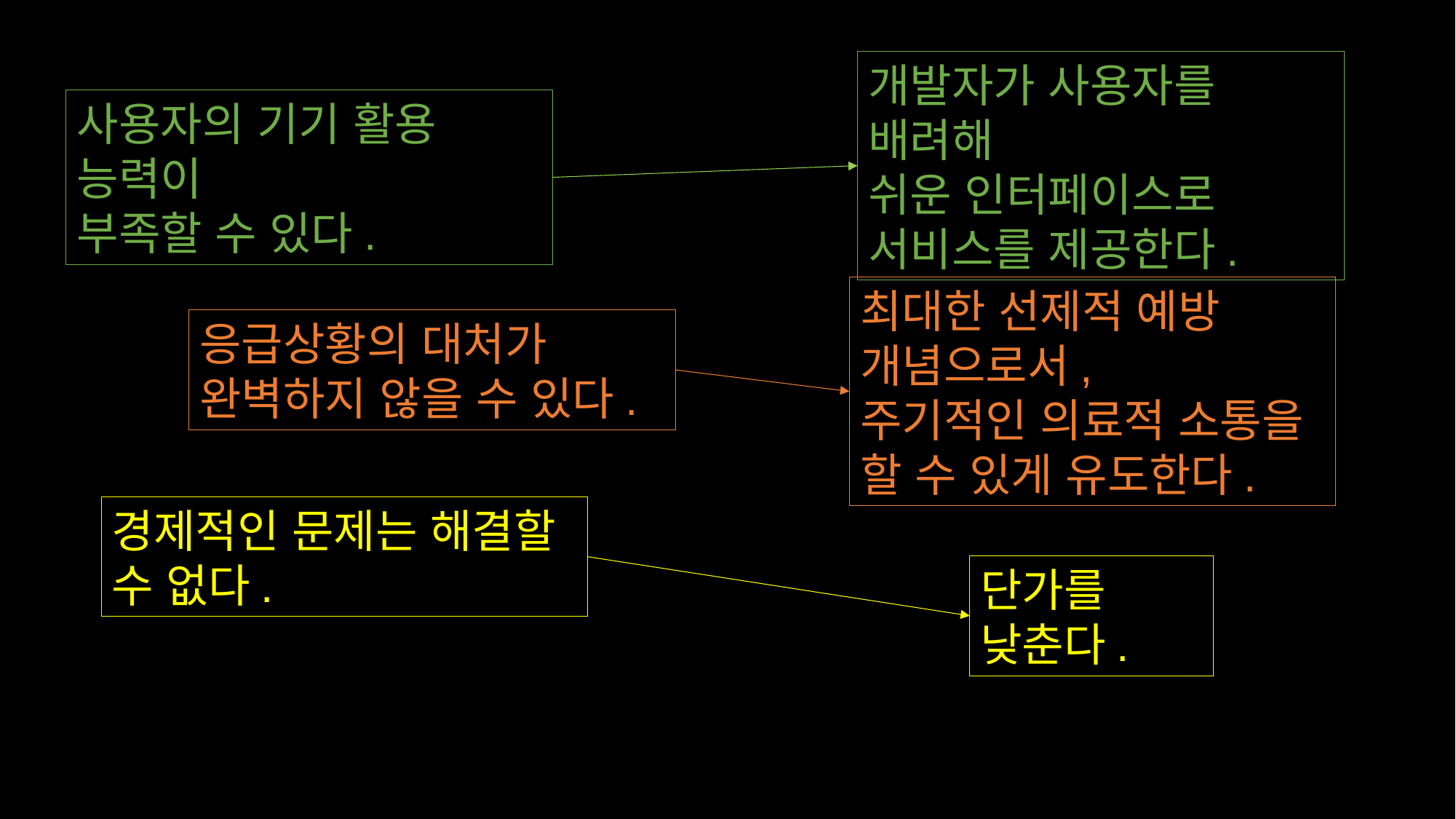

개발자가 사용자를 배려해
쉬운 인터페이스로
서비스를 제공한다.
사용자의 기기 활용 능력이
부족할 수 있다.
최대한 선제적 예방 개념으로서,
주기적인 의료적 소통을
할 수 있게 유도한다.
응급상황의 대처가
완벽하지 않을 수 있다.
경제적인 문제는 해결할 수 없다.
단가를 낮춘다.